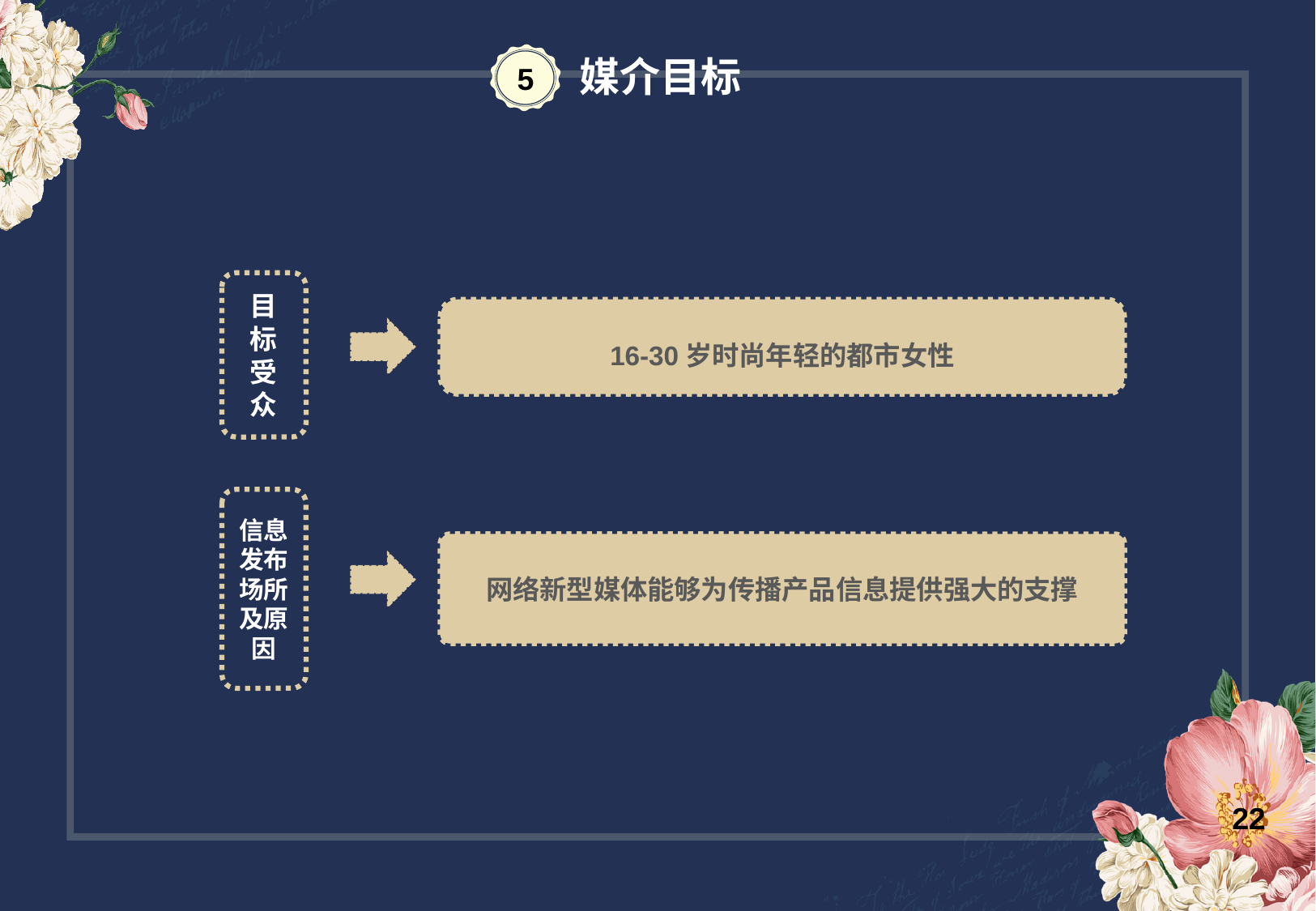

5

媒介目标
目标受众
16-30岁时尚年轻的都市女性

信息发布场所及原因
网络新型媒体能够为传播产品信息提供强大的支撑

——米兰 昆德拉《生活在别处》
22